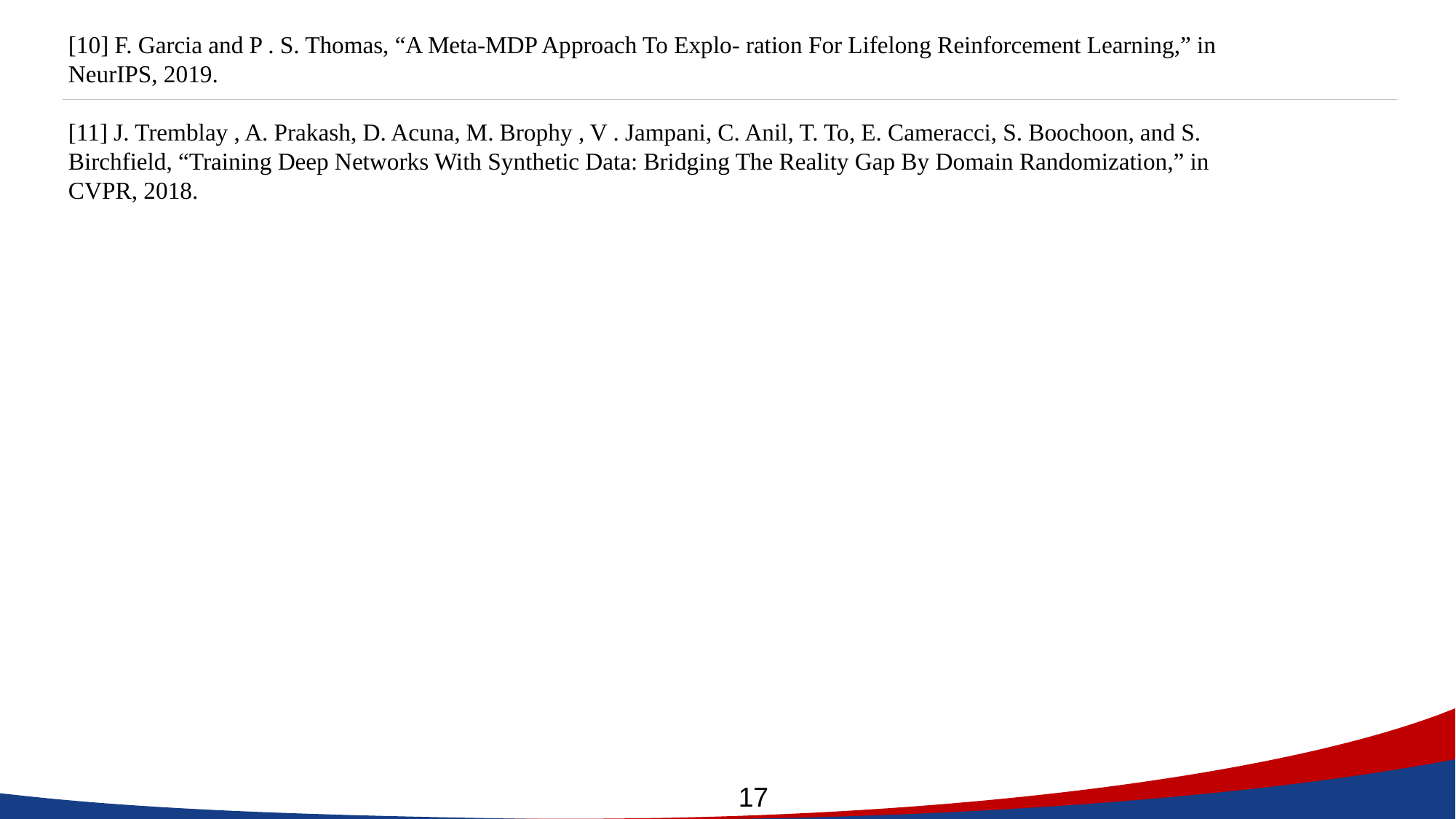

[10] F. Garcia and P . S. Thomas, “A Meta-MDP Approach To Explo- ration For Lifelong Reinforcement Learning,” in NeurIPS, 2019.

[11] J. Tremblay , A. Prakash, D. Acuna, M. Brophy , V . Jampani, C. Anil, T. To, E. Cameracci, S. Boochoon, and S. Birchfield, “Training Deep Networks With Synthetic Data: Bridging The Reality Gap By Domain Randomization,” in CVPR, 2018.

网站平台，共有网站40个，其中29个在用（其中8个为网站群）
17